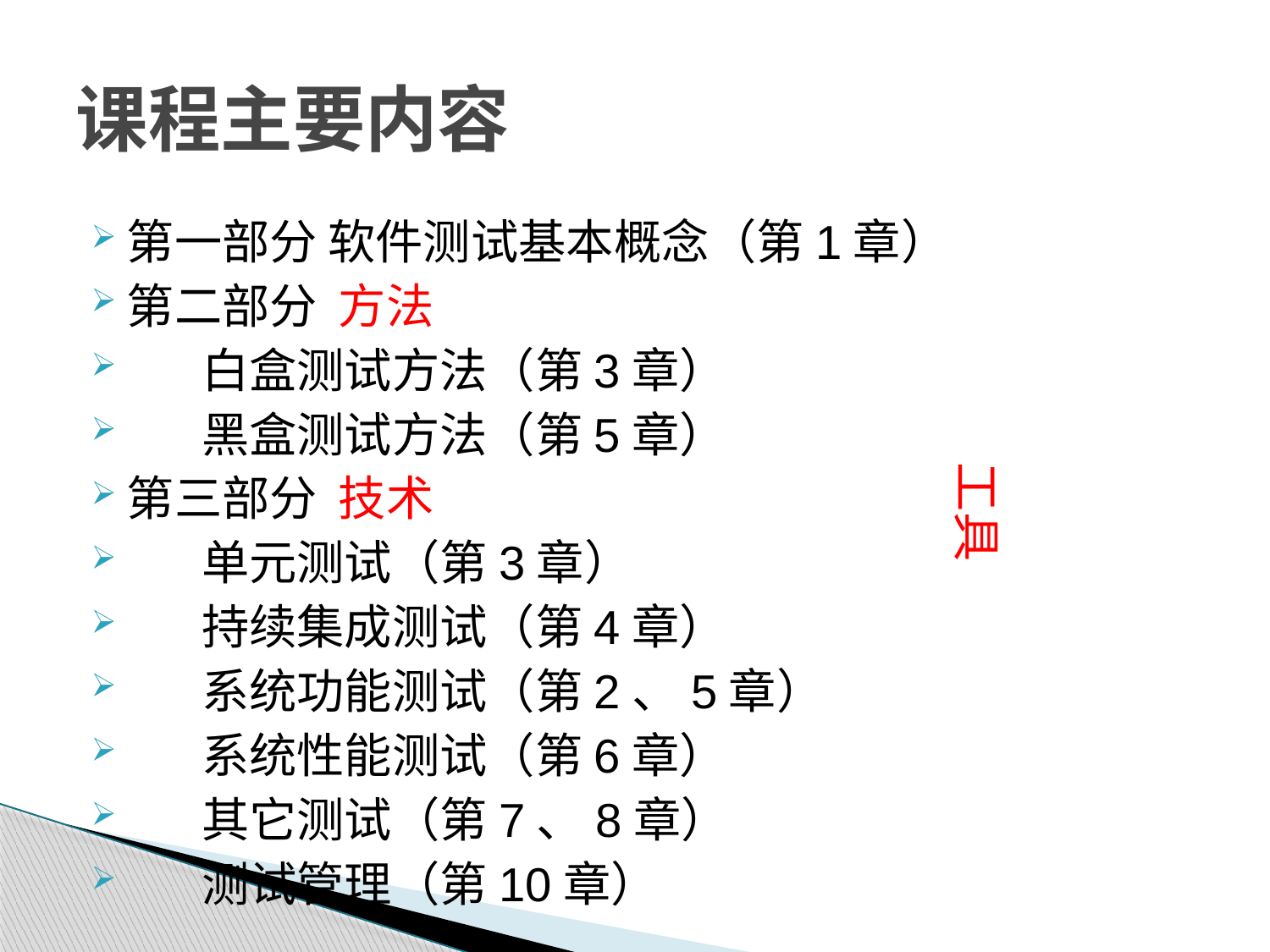

# 课程主要内容
第一部分 软件测试基本概念（第1章）
第二部分  方法
      白盒测试方法（第3章）
      黑盒测试方法（第5章）
第三部分  技术
      单元测试（第3章）
      持续集成测试（第4章）
      系统功能测试（第2、5章）
      系统性能测试（第6章）
      其它测试（第7、8章）
      测试管理（第10章）

工具